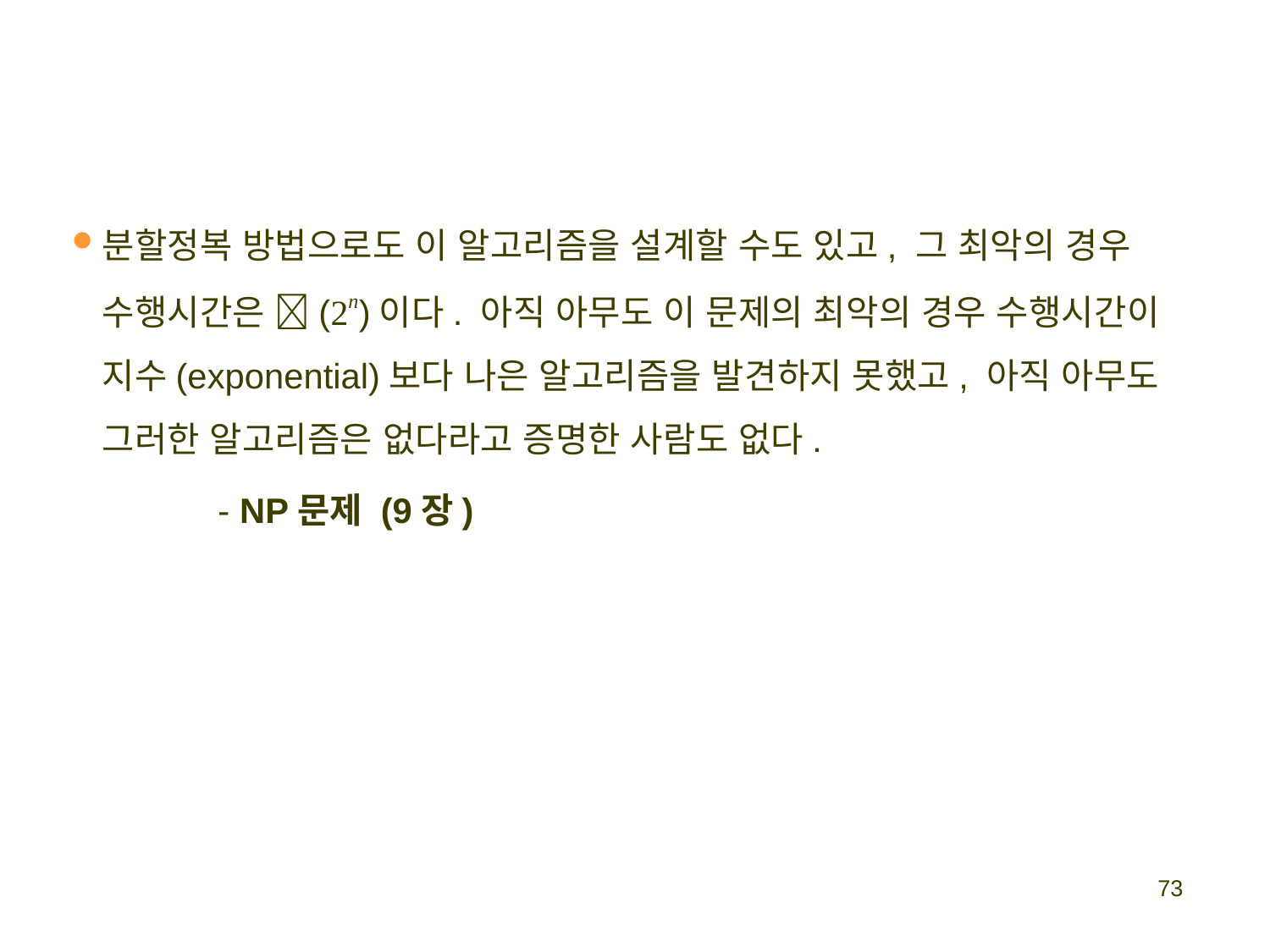

분할정복 방법으로도 이 알고리즘을 설계할 수도 있고, 그 최악의 경우 수행시간은 Θ(2n)이다. 아직 아무도 이 문제의 최악의 경우 수행시간이 지수(exponential)보다 나은 알고리즘을 발견하지 못했고, 아직 아무도 그러한 알고리즘은 없다라고 증명한 사람도 없다.
               - NP문제 (9장)
73